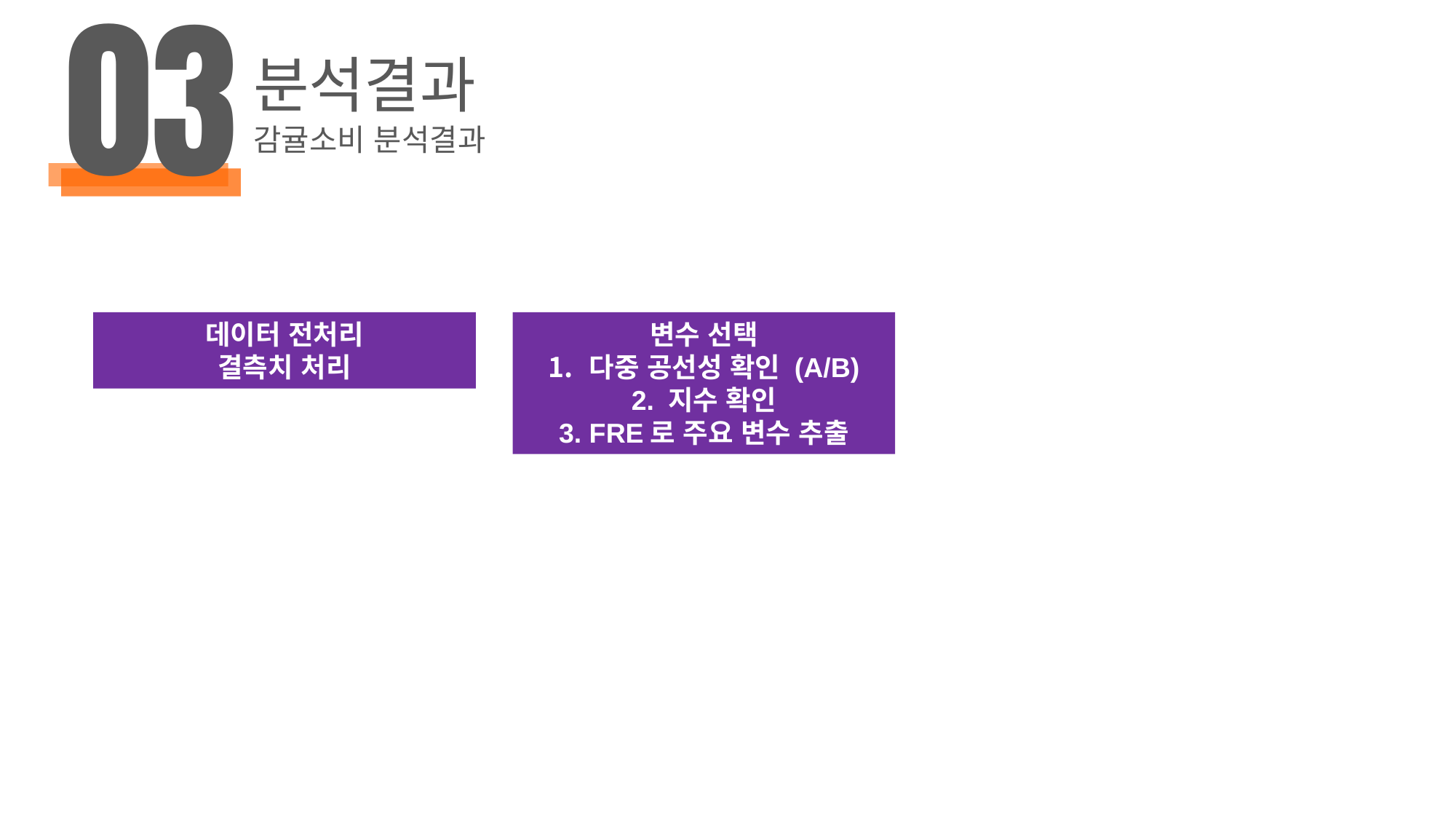

03
분석결과

감귤소비 분석결과
데이터 전처리
결측치 처리
변수 선택
다중 공선성 확인 (A/B)
2. 지수 확인
3. FRE로 주요 변수 추출